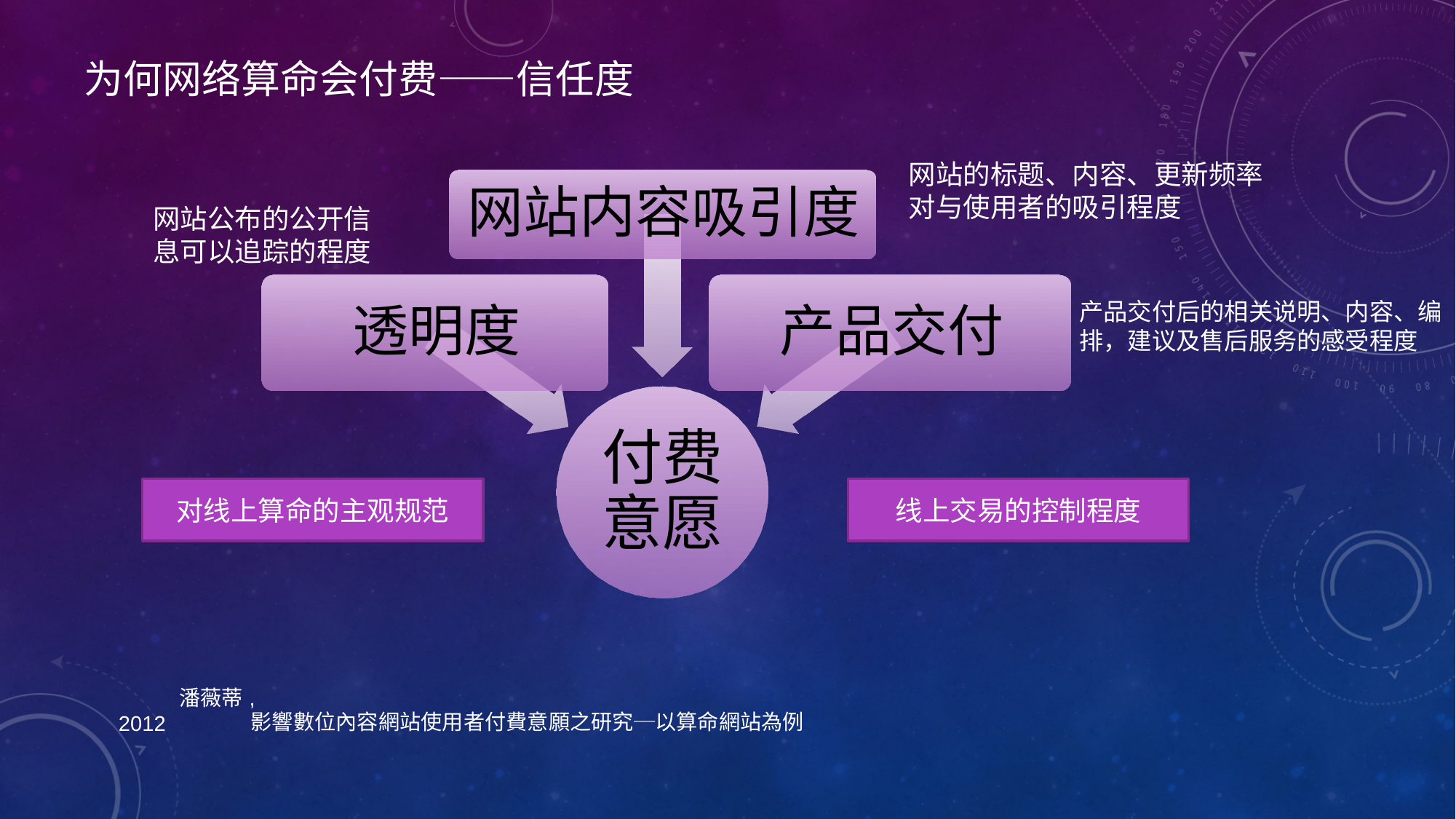

# 为何网络算命会付费——信任度
付费意愿
透明度
网站内容吸引度
产品交付
网站的标题、内容、更新频率对与使用者的吸引程度
网站公布的公开信息可以追踪的程度
产品交付后的相关说明、内容、编排，建议及售后服务的感受程度
线上交易的控制程度
对线上算命的主观规范
| 2012 | 潘薇蒂, | 影響數位內容網站使用者付費意願之研究─以算命網站為例 |
| --- | --- | --- |